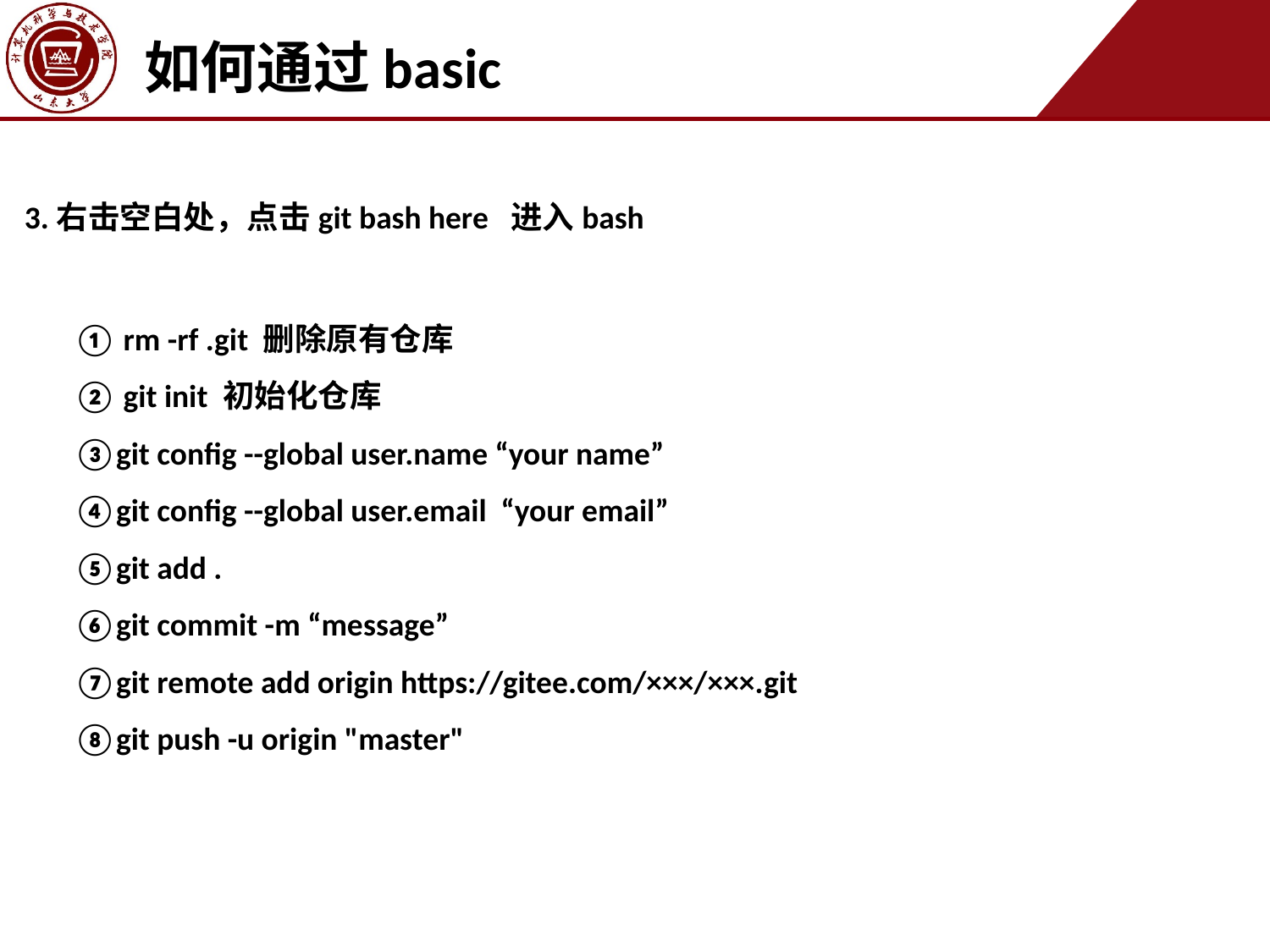

如何通过basic
3.右击空白处，点击git bash here  进入bash
① rm -rf .git 删除原有仓库
② git init 初始化仓库
③git config --global user.name “your name”
④git config --global user.email  “your email”
⑤git add .
⑥git commit -m “message”
⑦git remote add origin https://gitee.com/×××/×××.git
⑧git push -u origin "master"